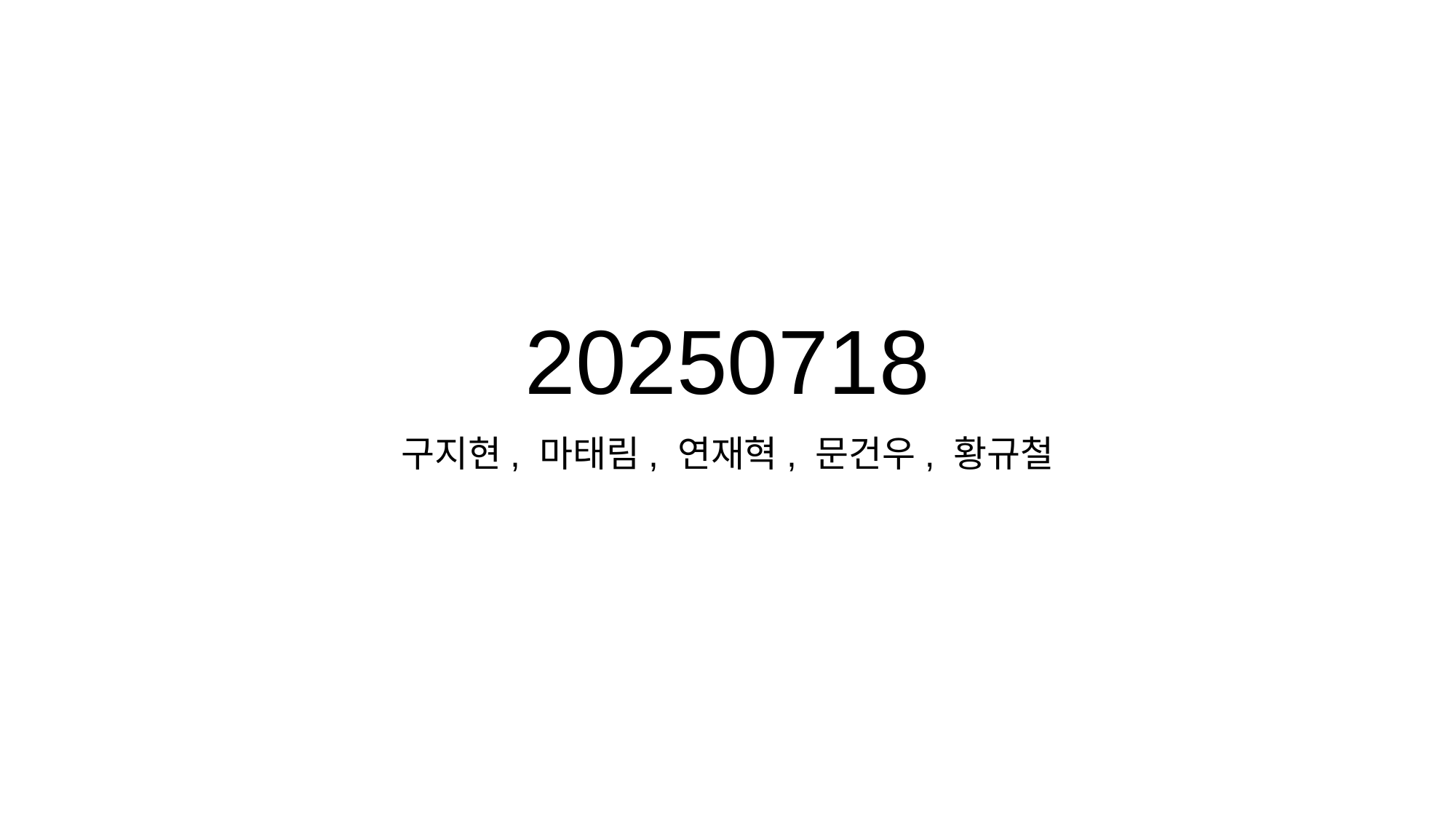

# 20250718
구지현, 마태림, 연재혁, 문건우, 황규철